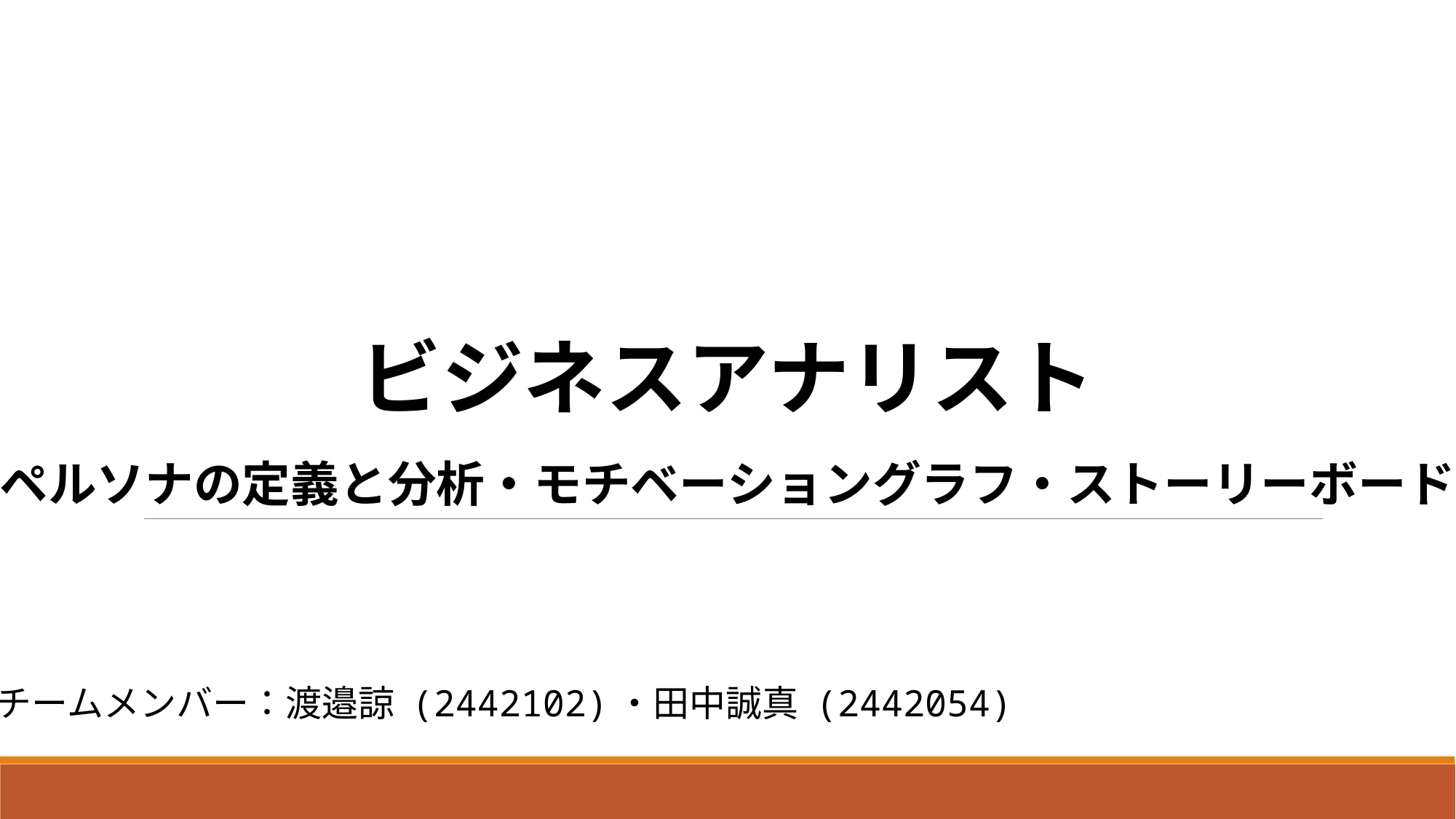

ビジネスアナリスト
ペルソナの定義と分析・モチベーショングラフ・ストーリーボード
チームメンバー：渡邉諒 (2442102)・田中誠真 (2442054)